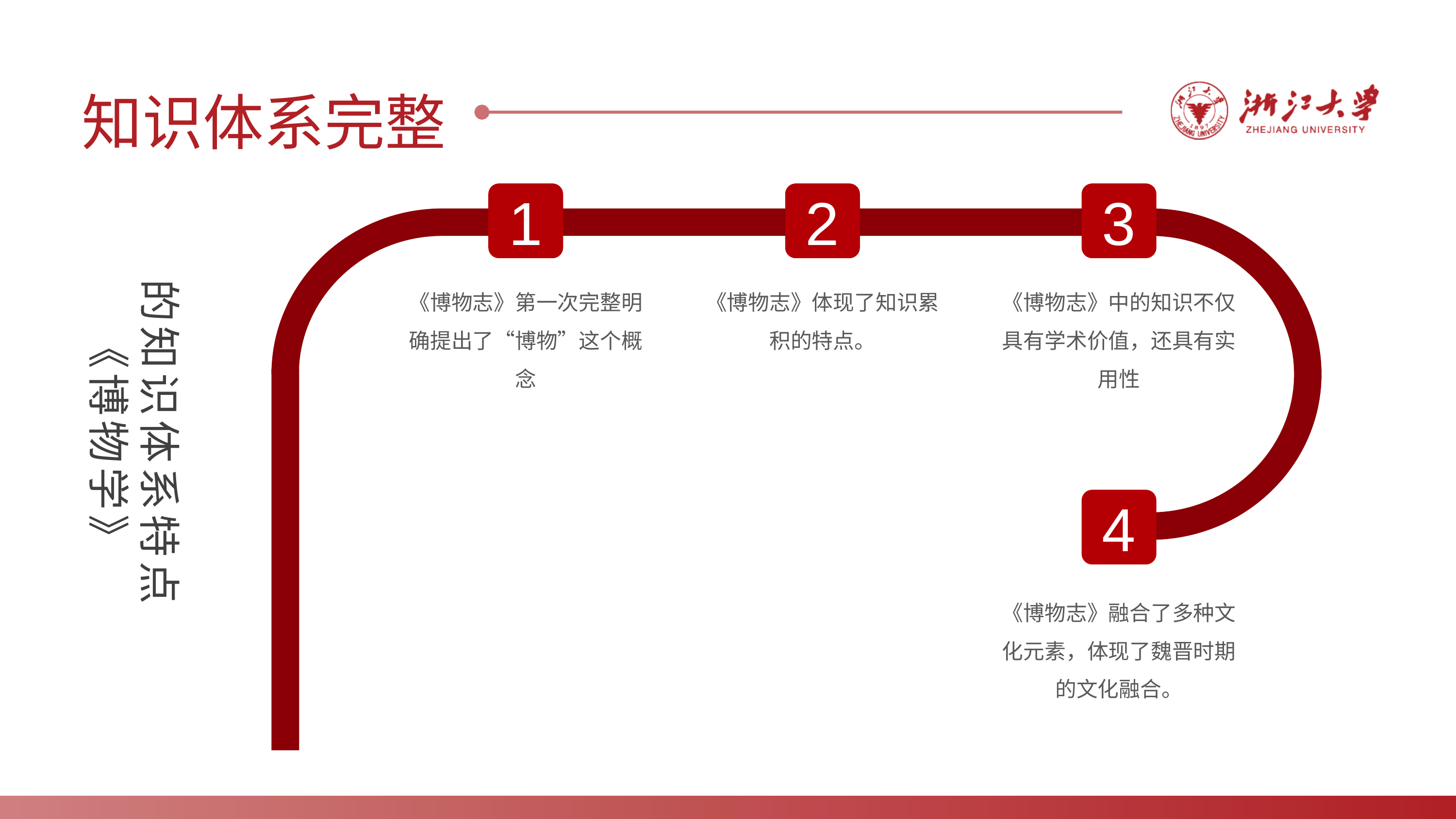

知识体系完整

1
2
3

《博物志》第一次完整明确提出了“博物”这个概念
《博物志》体现了知识累积的特点。
《博物志》中的知识不仅具有学术价值，还具有实用性

4
《博物志》融合了多种文化元素，体现了魏晋时期的文化融合。
的知识体系特点
《博物学》